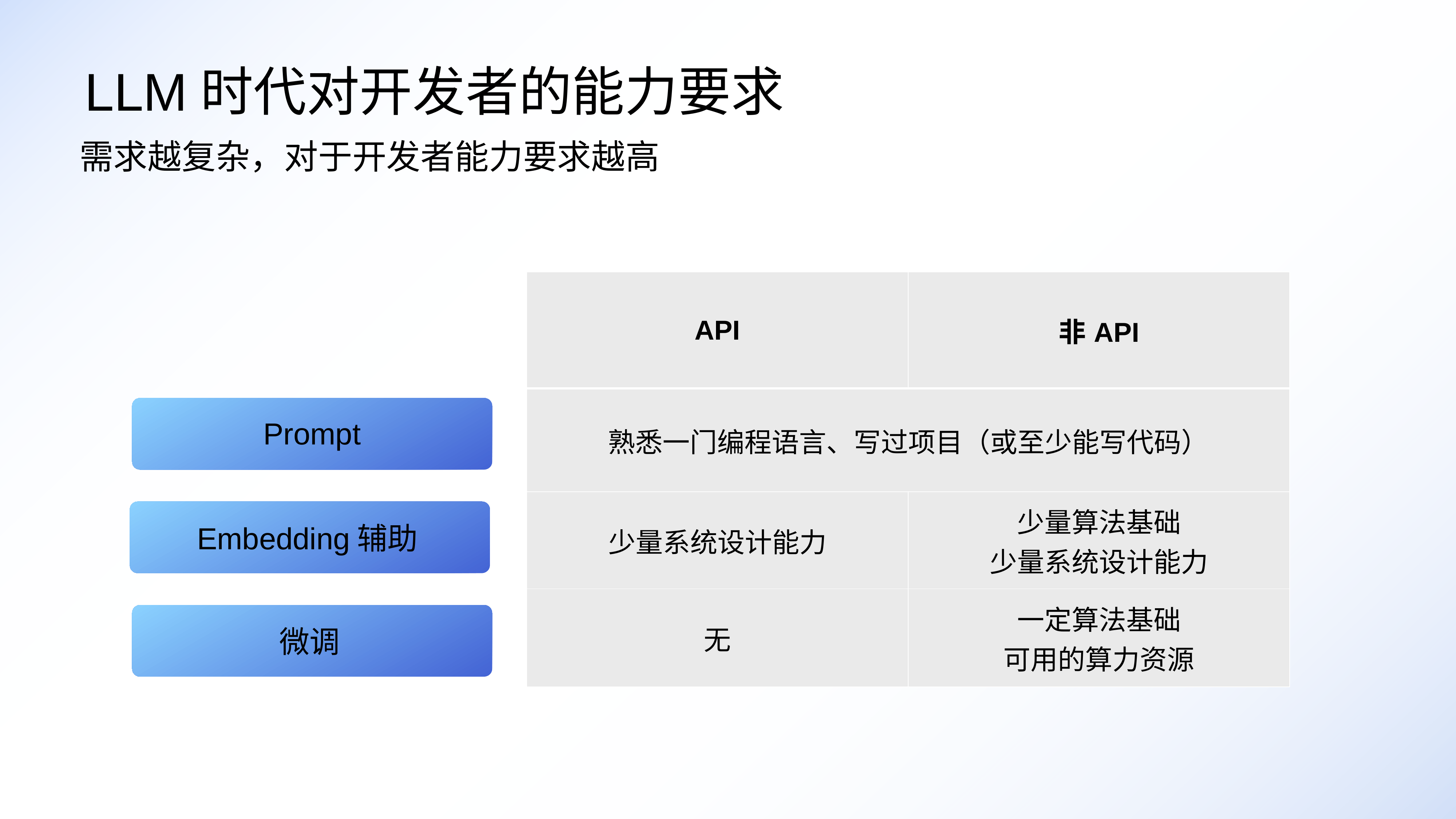

LLM时代对开发者的能力要求
需求越复杂，对于开发者能力要求越高
| API | 非API |
| --- | --- |
| 熟悉一门编程语言、写过项目（或至少能写代码） |  |
| 少量系统设计能力 | 少量算法基础 少量系统设计能力 |
| 无 | 一定算法基础 可用的算力资源 |

Prompt

Embedding辅助

微调